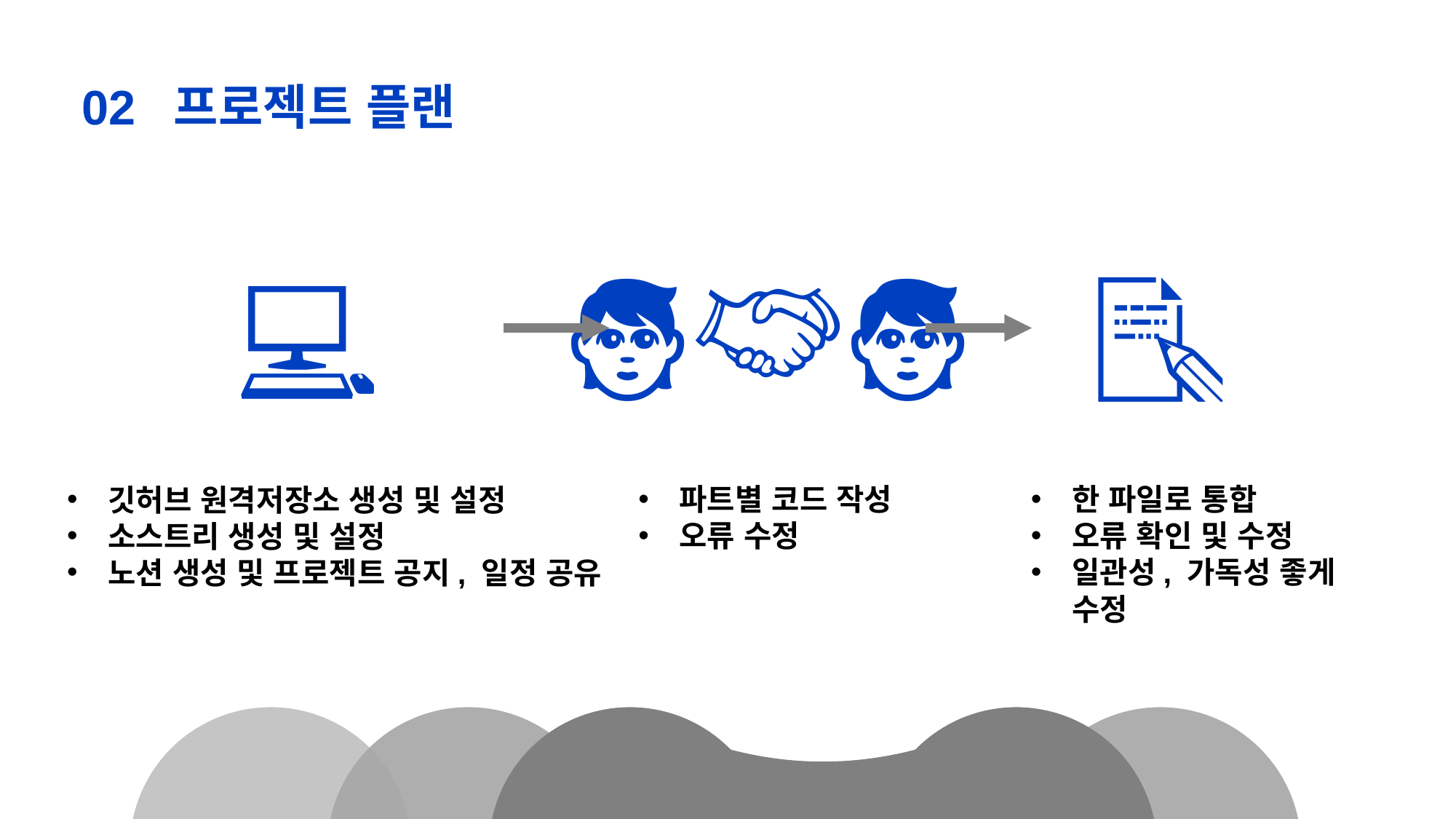

02  프로젝트 플랜

💻

🧑‍🤝‍🧑

📝
깃허브 원격저장소 생성 및 설정
소스트리 생성 및 설정
노션 생성 및 프로젝트 공지, 일정 공유
파트별 코드 작성
오류 수정
한 파일로 통합
오류 확인 및 수정
일관성, 가독성 좋게 수정